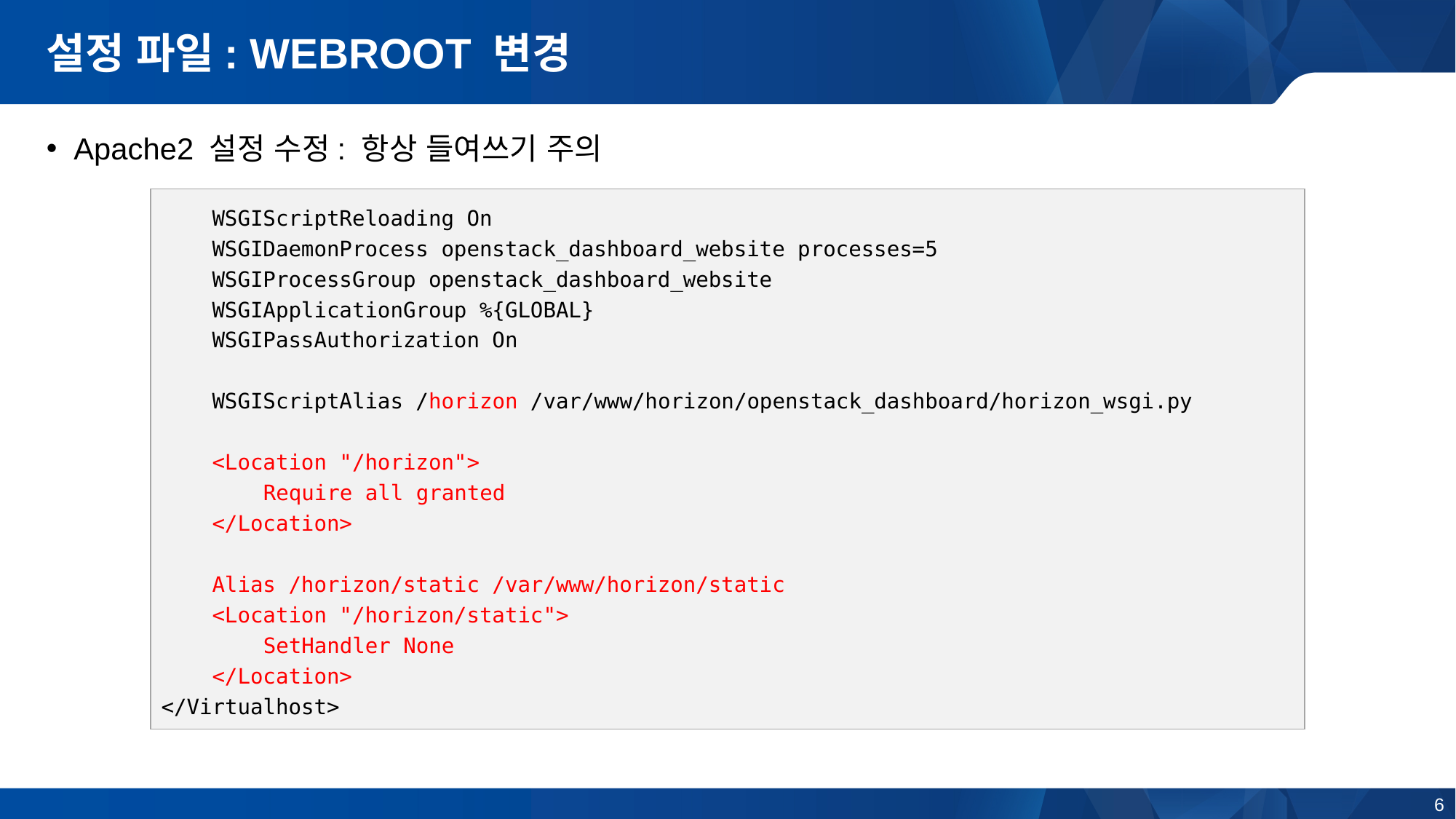

# 설정 파일: WEBROOT 변경
Apache2 설정 수정: 항상 들여쓰기 주의
    WSGIScriptReloading On
    WSGIDaemonProcess openstack_dashboard_website processes=5
    WSGIProcessGroup openstack_dashboard_website
    WSGIApplicationGroup %{GLOBAL}
    WSGIPassAuthorization On

    WSGIScriptAlias /horizon /var/www/horizon/openstack_dashboard/horizon_wsgi.py

    <Location "/horizon">
        Require all granted
    </Location>

    Alias /horizon/static /var/www/horizon/static
    <Location "/horizon/static">
        SetHandler None
    </Location>
</Virtualhost>
6